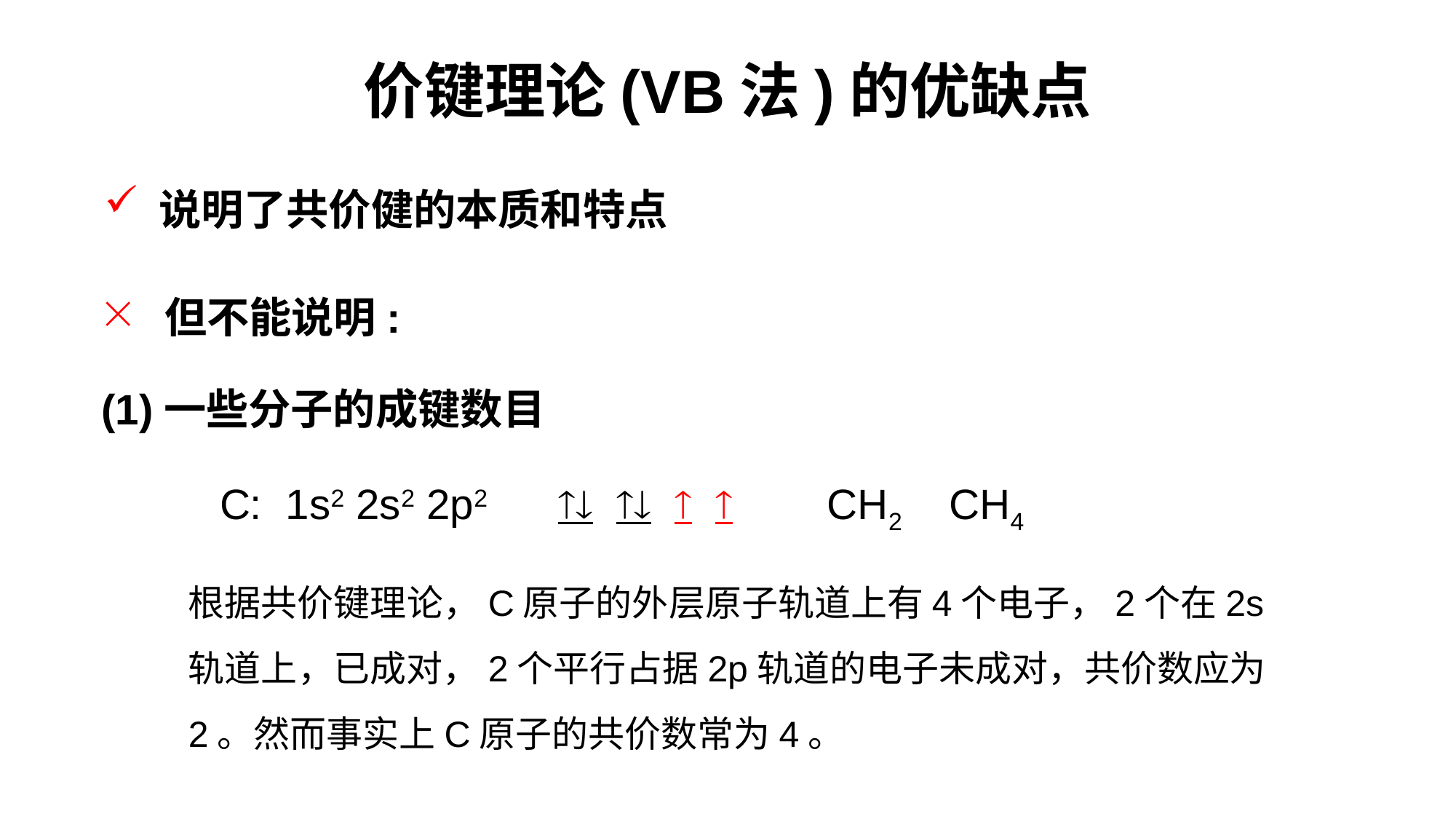

价键理论(VB法)的优缺点
说明了共价健的本质和特点
  但不能说明:
(1)一些分子的成键数目
          C:  1s2 2s2 2p2      ↑↓  ↑↓  ↑  ↑        CH2    CH4
根据共价键理论，C原子的外层原子轨道上有4个电子，2个在2s轨道上，已成对，2个平行占据2p轨道的电子未成对，共价数应为2。然而事实上C原子的共价数常为4。